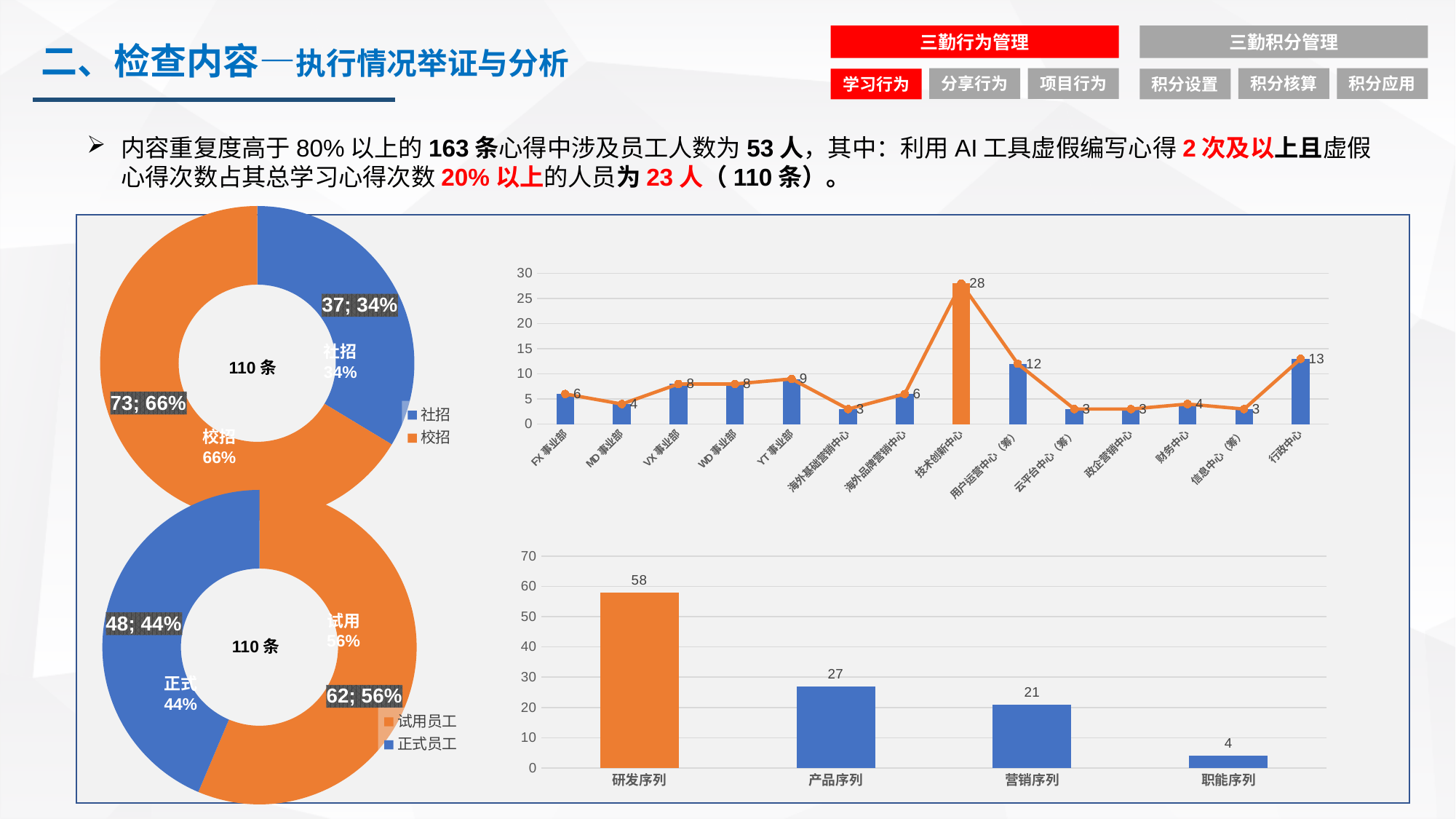

三勤行为管理
三勤积分管理
二、检查内容—执行情况举证与分析
分享行为
项目行为
积分核算
积分应用
学习行为
积分设置
内容重复度高于80%以上的163条心得中涉及员工人数为53人，其中：利用AI工具虚假编写心得2次及以上且虚假心得次数占其总学习心得次数20%以上的人员为23人（110条）。

### Chart

| Category |  |  |
|---|---|---|
| FX事业部 | 6.0 | 6.0 |
| MD事业部 | 4.0 | 4.0 |
| VX事业部 | 8.0 | 8.0 |
| WD事业部 | 8.0 | 8.0 |
| YT事业部 | 9.0 | 9.0 |
| 海外基础营销中心 | 3.0 | 3.0 |
| 海外品牌营销中心 | 6.0 | 6.0 |
| 技术创新中心 | 28.0 | 28.0 |
| 用户运营中心（筹） | 12.0 | 12.0 |
| 云平台中心（筹） | 3.0 | 3.0 |
| 政企营销中心 | 3.0 | 3.0 |
| 财务中心 | 4.0 | 4.0 |
| 信息中心（筹） | 3.0 | 3.0 |
| 行政中心 | 13.0 | 13.0 |

### Chart

| Category |  |
|---|---|
| 社招 | 37.0 |
| 校招 | 73.0 |
社招34%
110条
校招66%

### Chart

| Category |  |
|---|---|
| 试用员工 | 62.0 |
| 正式员工 | 48.0 |

### Chart

| Category |  |
|---|---|
| 研发序列 | 58.0 |
| 产品序列 | 27.0 |
| 营销序列 | 21.0 |
| 职能序列 | 4.0 |
试用56%
110条